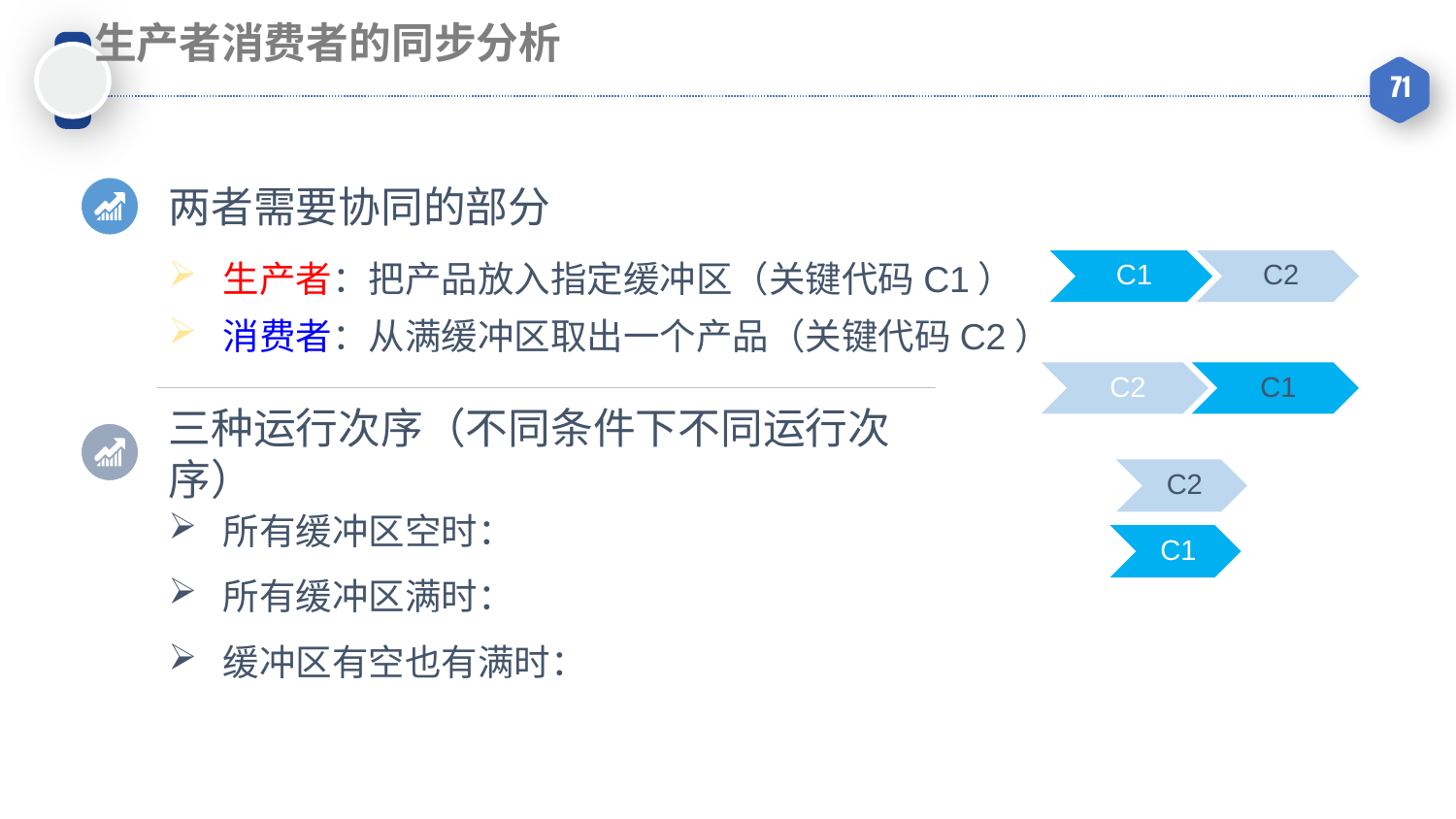

生产者消费者的同步分析

两者需要协同的部分
生产者：把产品放入指定缓冲区（关键代码C1）
消费者：从满缓冲区取出一个产品（关键代码C2）
C1
C2
C2
C1

三种运行次序（不同条件下不同运行次序）
所有缓冲区空时：
所有缓冲区满时：
缓冲区有空也有满时：
C1
C2